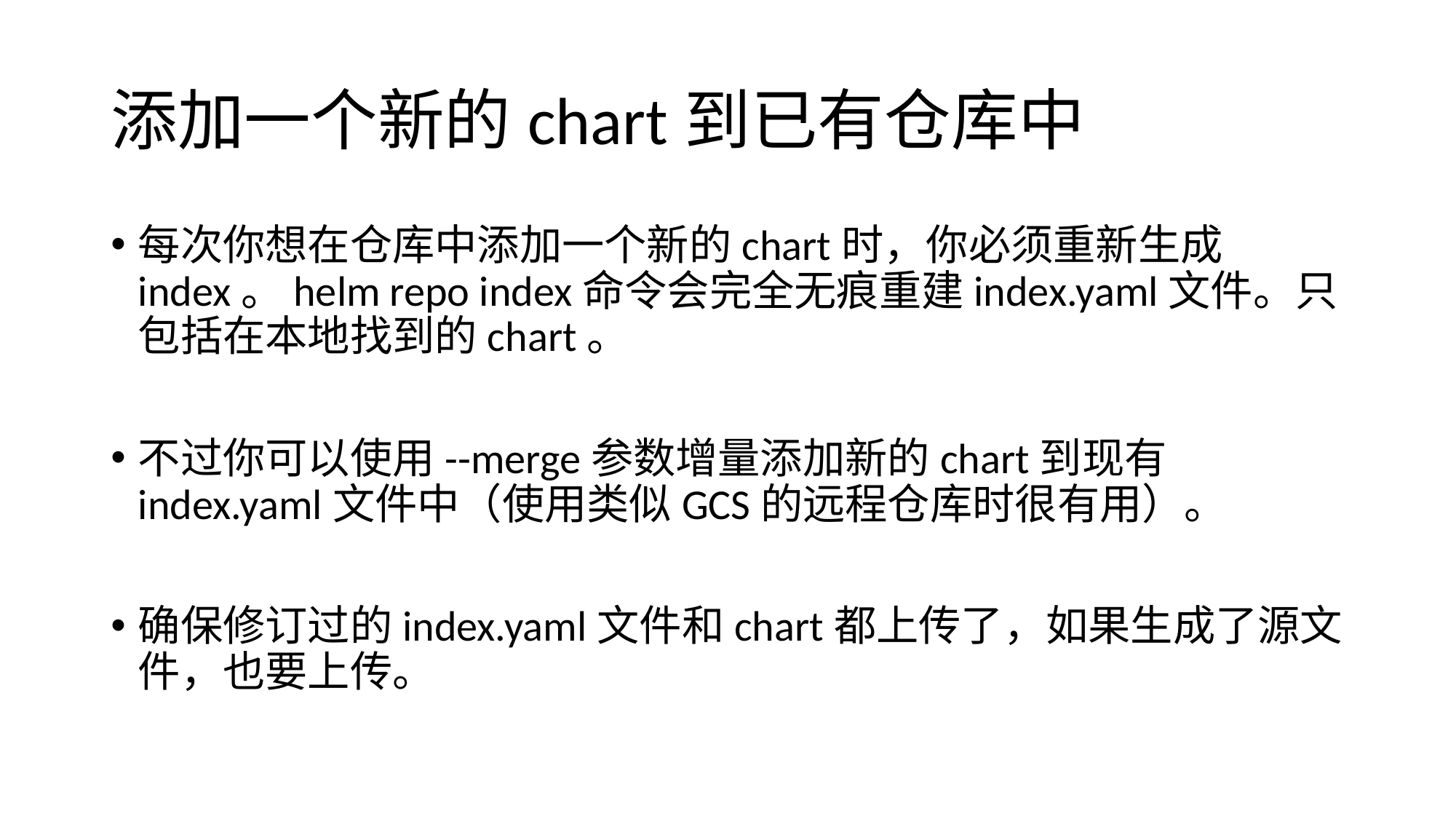

# 添加一个新的chart到已有仓库中
每次你想在仓库中添加一个新的chart时，你必须重新生成index。helm repo index命令会完全无痕重建index.yaml文件。只包括在本地找到的chart。

不过你可以使用--merge参数增量添加新的chart到现有index.yaml文件中（使用类似GCS的远程仓库时很有用）。

确保修订过的index.yaml文件和chart都上传了，如果生成了源文件，也要上传。